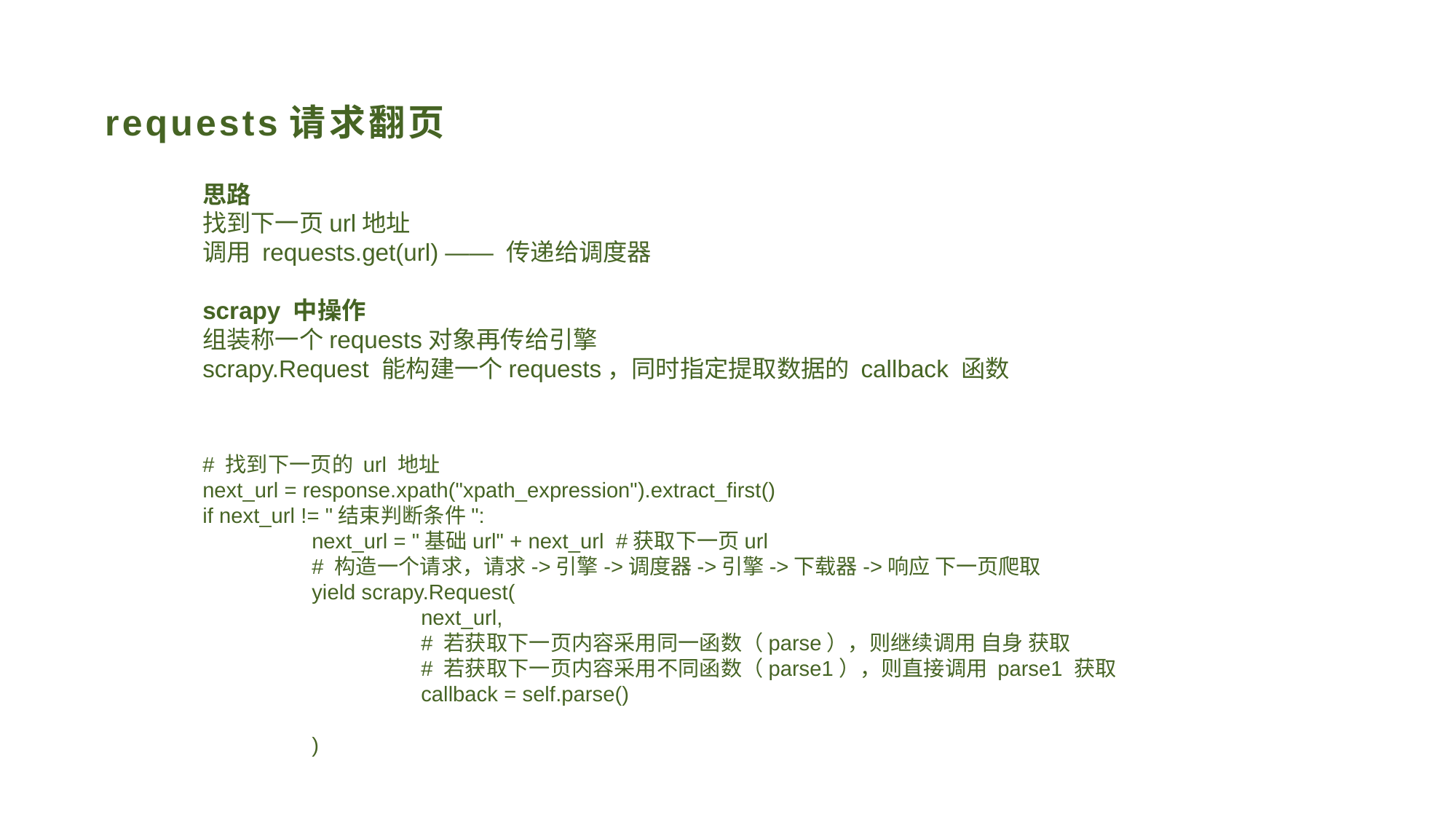

# requests请求翻页
思路
找到下一页url地址
调用 requests.get(url) —— 传递给调度器

scrapy 中操作
组装称一个requests对象再传给引擎
scrapy.Request 能构建一个requests，同时指定提取数据的 callback 函数
# 找到下一页的 url 地址
next_url = response.xpath("xpath_expression").extract_first()
if next_url != "结束判断条件":
	next_url = "基础url" + next_url  #获取下一页url
	# 构造一个请求，请求->引擎->调度器->引擎->下载器->响应 下一页爬取
	yield scrapy.Request(
		next_url,
		# 若获取下一页内容采用同一函数（parse），则继续调用 自身 获取
		# 若获取下一页内容采用不同函数（parse1），则直接调用 parse1 获取
		callback = self.parse()

	)